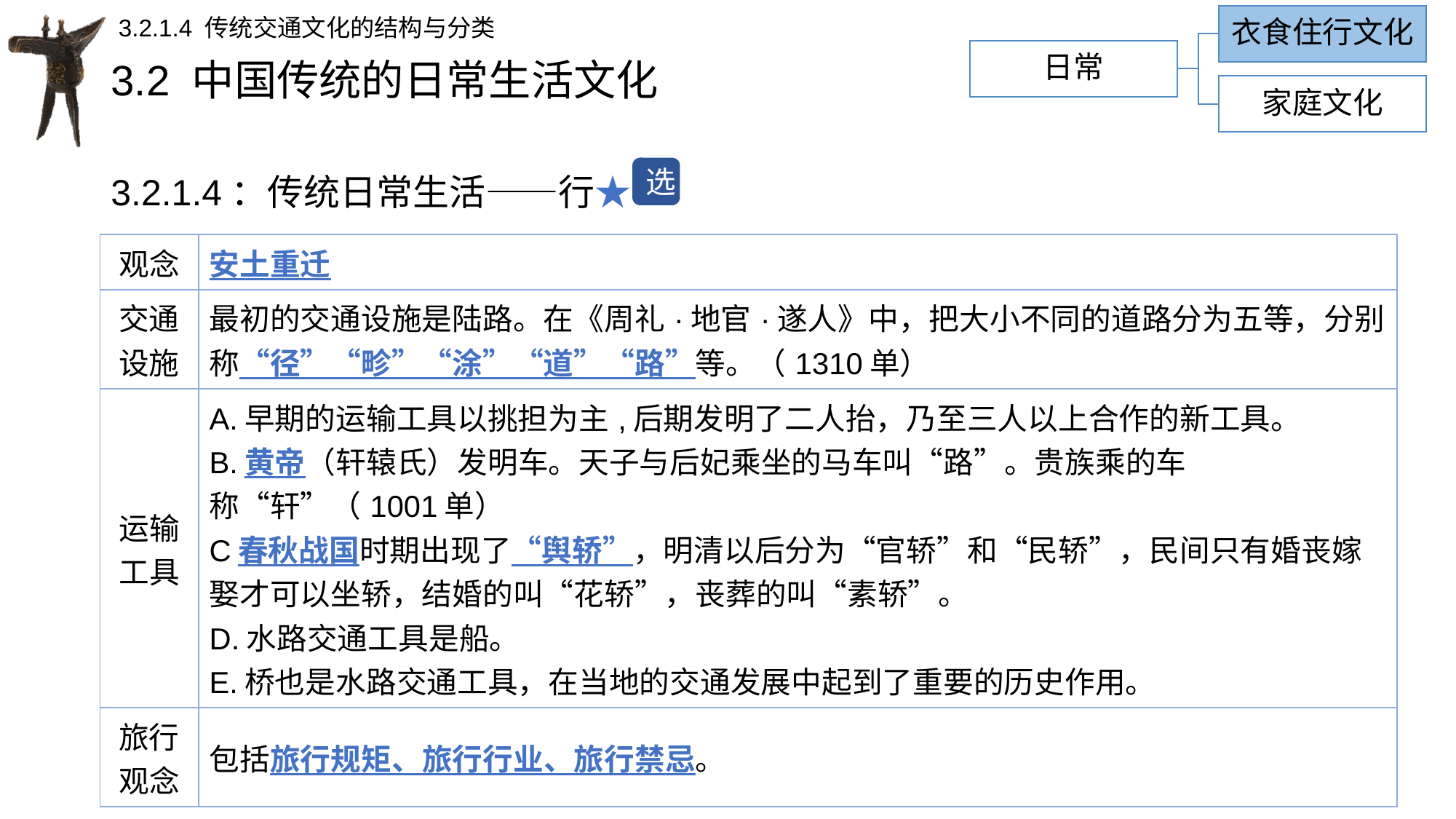

衣食住行文化
3.2.1.4 传统交通文化的结构与分类

日常
# 3.2 中国传统的日常生活文化

家庭文化
3.2.1.4：传统日常生活——行★
选
| 观念 | 安土重迁 |
| --- | --- |
| 交通设施 | 最初的交通设施是陆路。在《周礼·地官·遂人》中，把大小不同的道路分为五等，分别称“径”“畛”“涂”“道”“路”等。（1310单） |
| 运输工具 | A.早期的运输工具以挑担为主,后期发明了二人抬，乃至三人以上合作的新工具。 B.黄帝（轩辕氏）发明车。天子与后妃乘坐的马车叫“路”。贵族乘的车称“轩”（1001单） C春秋战国时期出现了“舆轿”，明清以后分为“官轿”和“民轿”，民间只有婚丧嫁娶才可以坐轿，结婚的叫“花轿”，丧葬的叫“素轿”。 D.水路交通工具是船。 E.桥也是水路交通工具，在当地的交通发展中起到了重要的历史作用。 |
| 旅行观念 | 包括旅行规矩、旅行行业、旅行禁忌。 |
99